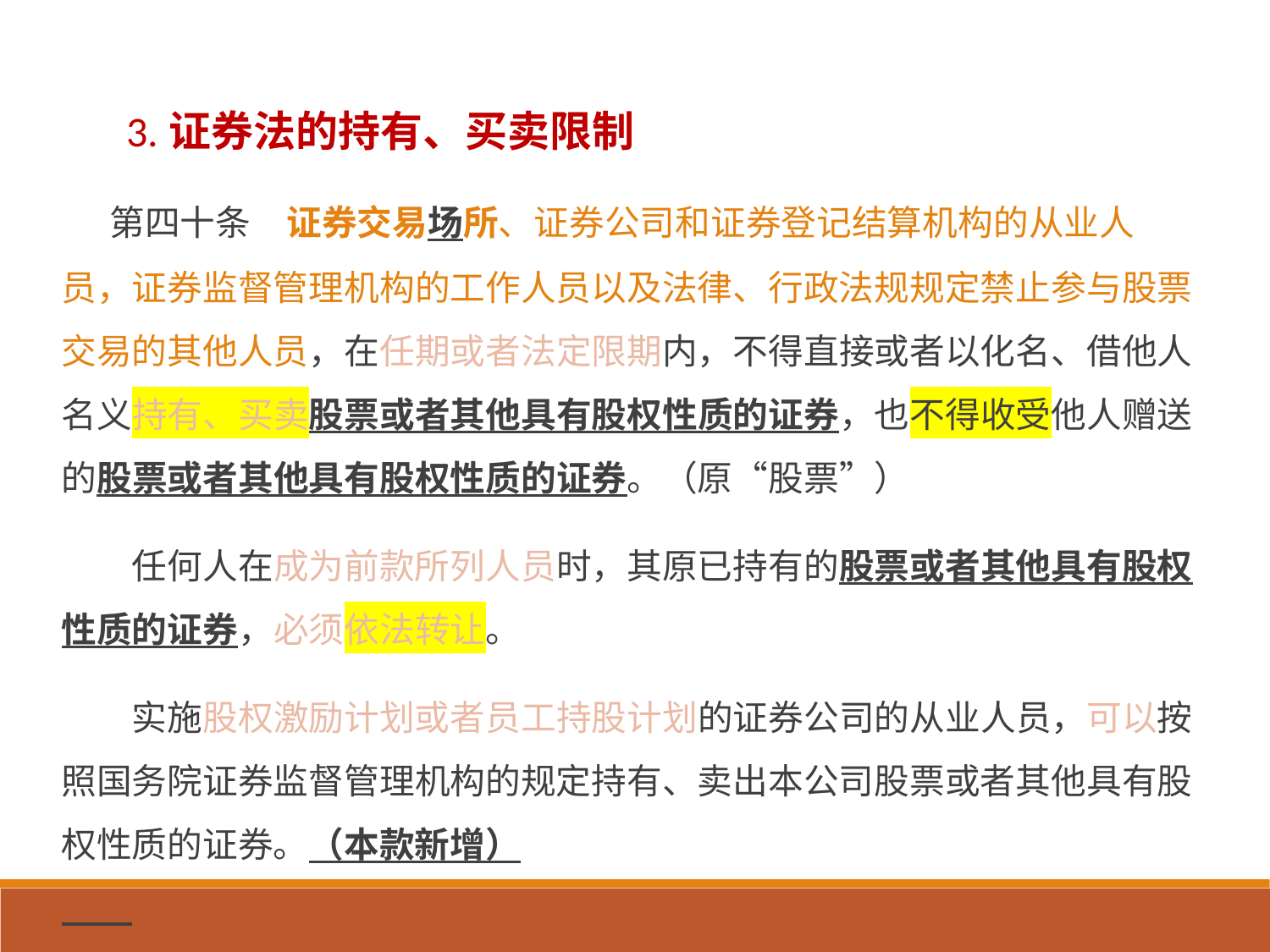

# 3.证券法的持有、买卖限制
    第四十条　证券交易场所、证券公司和证券登记结算机构的从业人员，证券监督管理机构的工作人员以及法律、行政法规规定禁止参与股票交易的其他人员，在任期或者法定限期内，不得直接或者以化名、借他人名义持有、买卖股票或者其他具有股权性质的证券，也不得收受他人赠送的股票或者其他具有股权性质的证券。（原“股票”）
　　任何人在成为前款所列人员时，其原已持有的股票或者其他具有股权性质的证券，必须依法转让。
　　实施股权激励计划或者员工持股计划的证券公司的从业人员，可以按照国务院证券监督管理机构的规定持有、卖出本公司股票或者其他具有股权性质的证券。（本款新增）